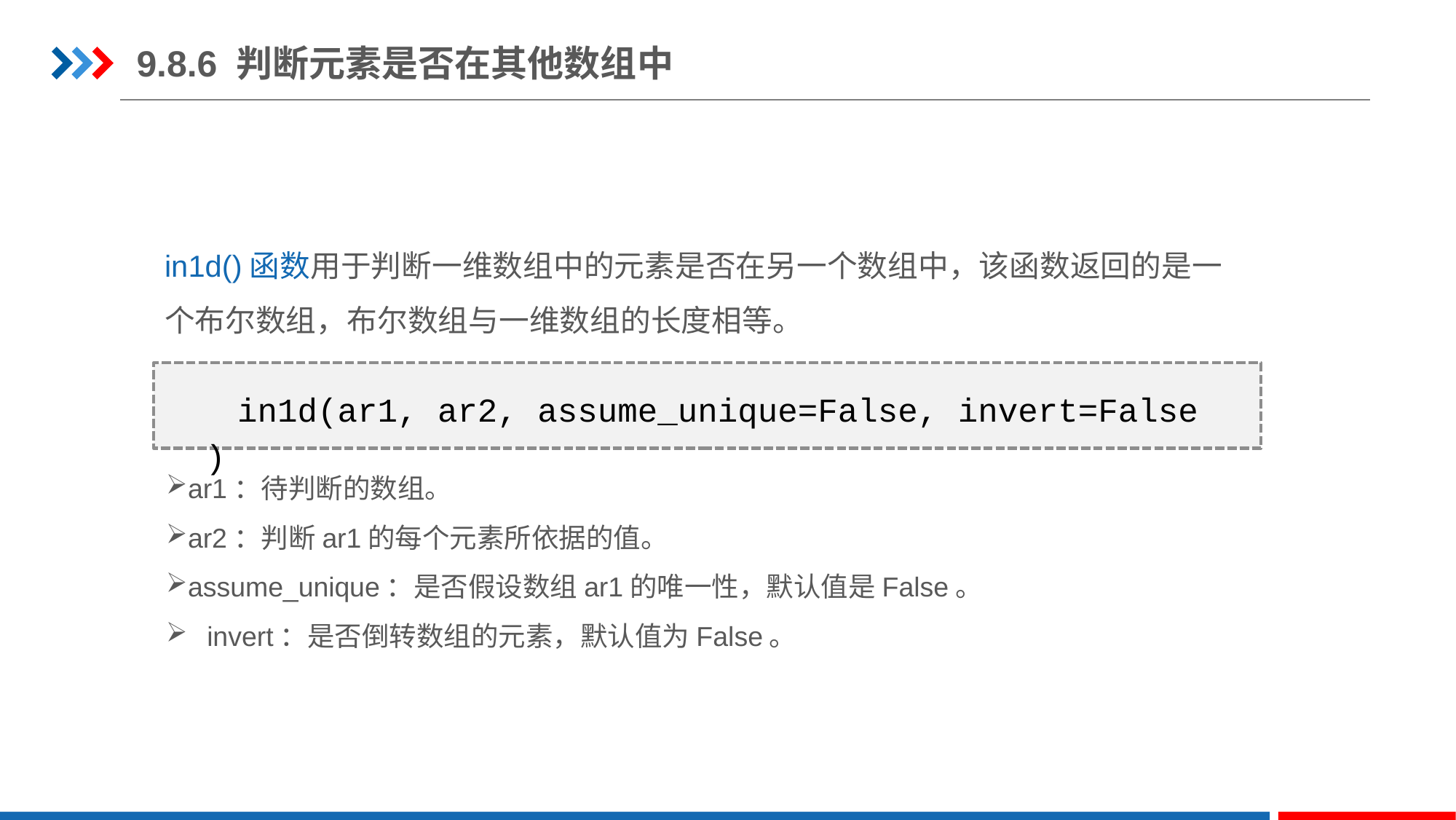

9.8.6 判断元素是否在其他数组中
in1d()函数用于判断一维数组中的元素是否在另一个数组中，该函数返回的是一个布尔数组，布尔数组与一维数组的长度相等。

in1d(ar1, ar2, assume_unique=False, invert=False)
ar1：待判断的数组。
ar2：判断ar1的每个元素所依据的值。
assume_unique：是否假设数组ar1的唯一性，默认值是False。
invert：是否倒转数组的元素，默认值为False。